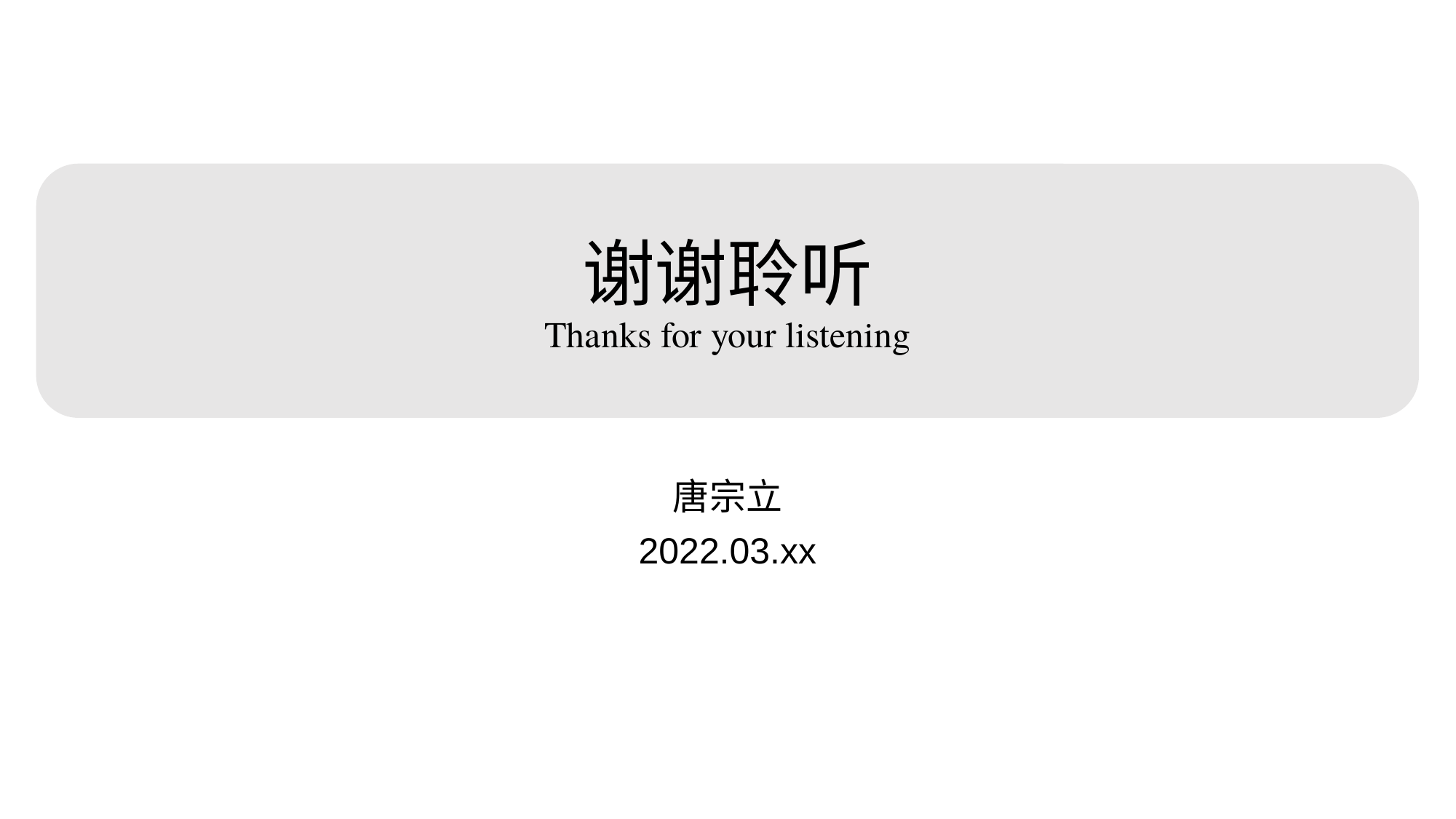

# 谢谢聆听 Thanks for your listening
唐宗立
2022.03.xx